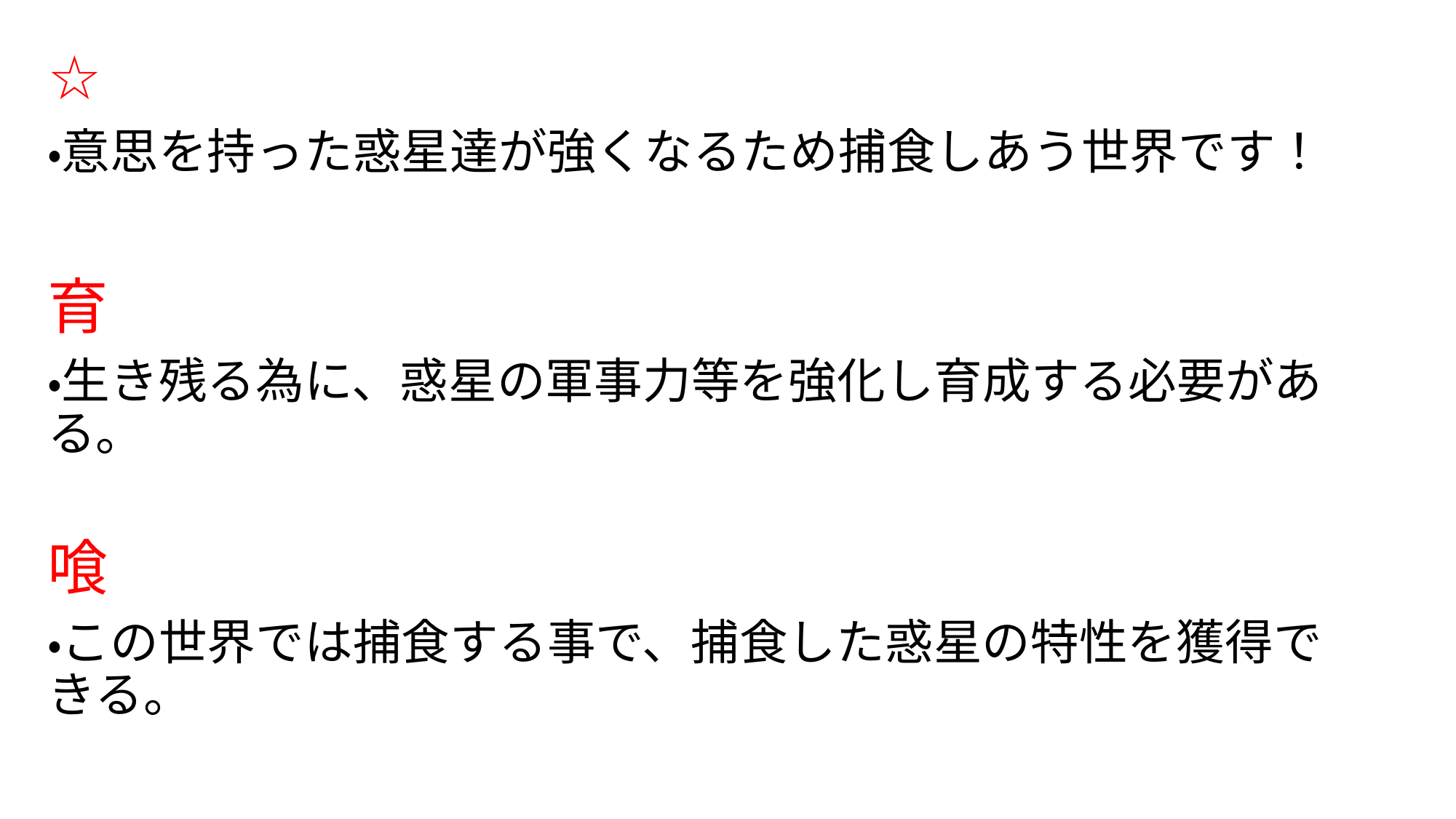

☆
・意思を持った惑星達が強くなるため捕食しあう世界です！

育
・生き残る為に、惑星の軍事力等を強化し育成する必要がある。

喰
・この世界では捕食する事で、捕食した惑星の特性を獲得できる。